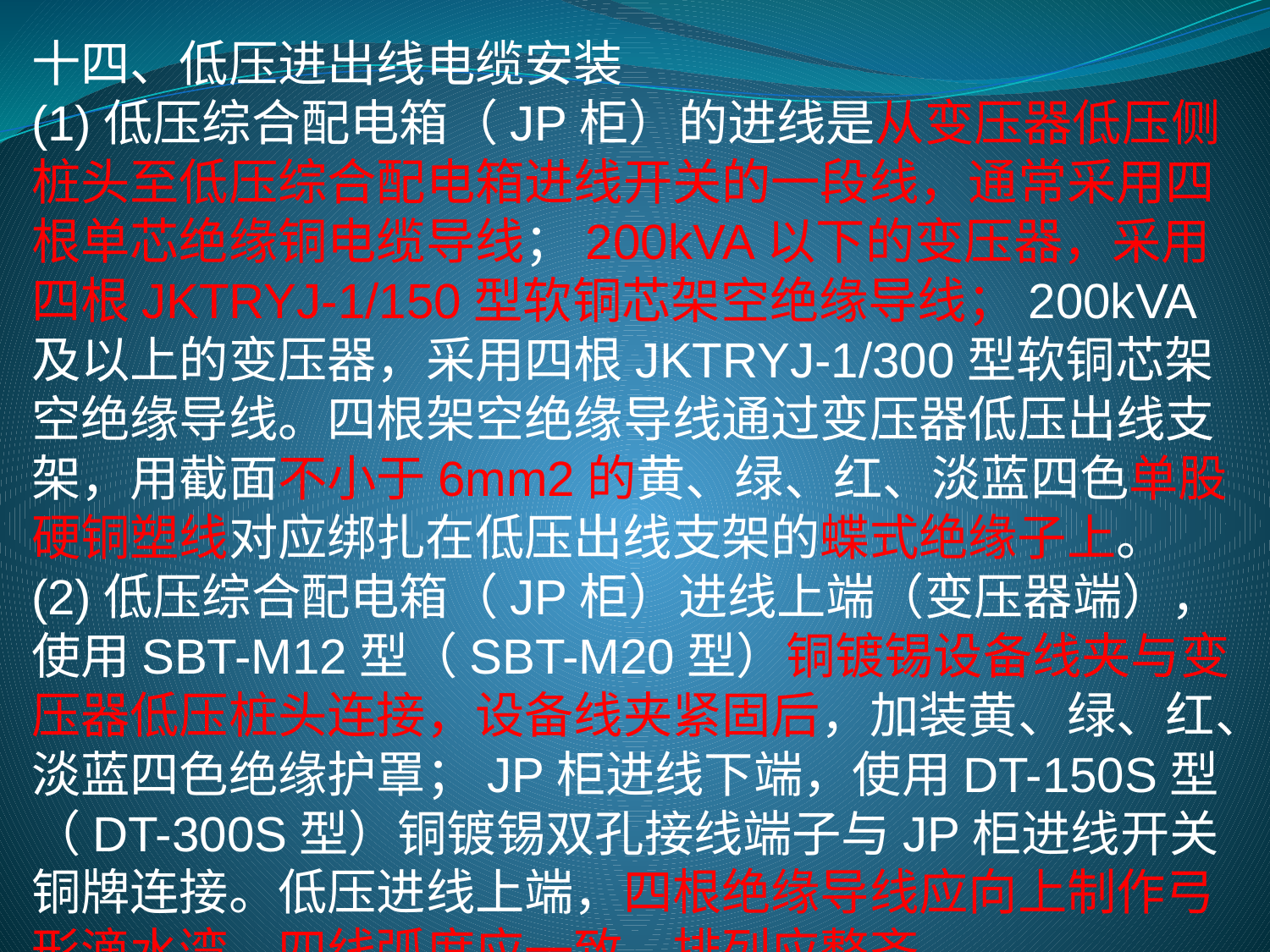

十四、低压进出线电缆安装
(1)低压综合配电箱（JP柜）的进线是从变压器低压侧桩头至低压综合配电箱进线开关的一段线，通常采用四根单芯绝缘铜电缆导线；200kVA以下的变压器，采用四根JKTRYJ-1/150型软铜芯架空绝缘导线；200kVA及以上的变压器，采用四根JKTRYJ-1/300型软铜芯架空绝缘导线。四根架空绝缘导线通过变压器低压出线支架，用截面不小于6mm2的黄、绿、红、淡蓝四色单股硬铜塑线对应绑扎在低压出线支架的蝶式绝缘子上。
(2)低压综合配电箱（JP柜）进线上端（变压器端），使用SBT-M12型（SBT-M20型）铜镀锡设备线夹与变压器低压桩头连接，设备线夹紧固后，加装黄、绿、红、淡蓝四色绝缘护罩；JP柜进线下端，使用DT-150S型（DT-300S型）铜镀锡双孔接线端子与JP柜进线开关铜牌连接。低压进线上端，四根绝缘导线应向上制作弓形滴水湾，四线弧度应一致，排列应整齐